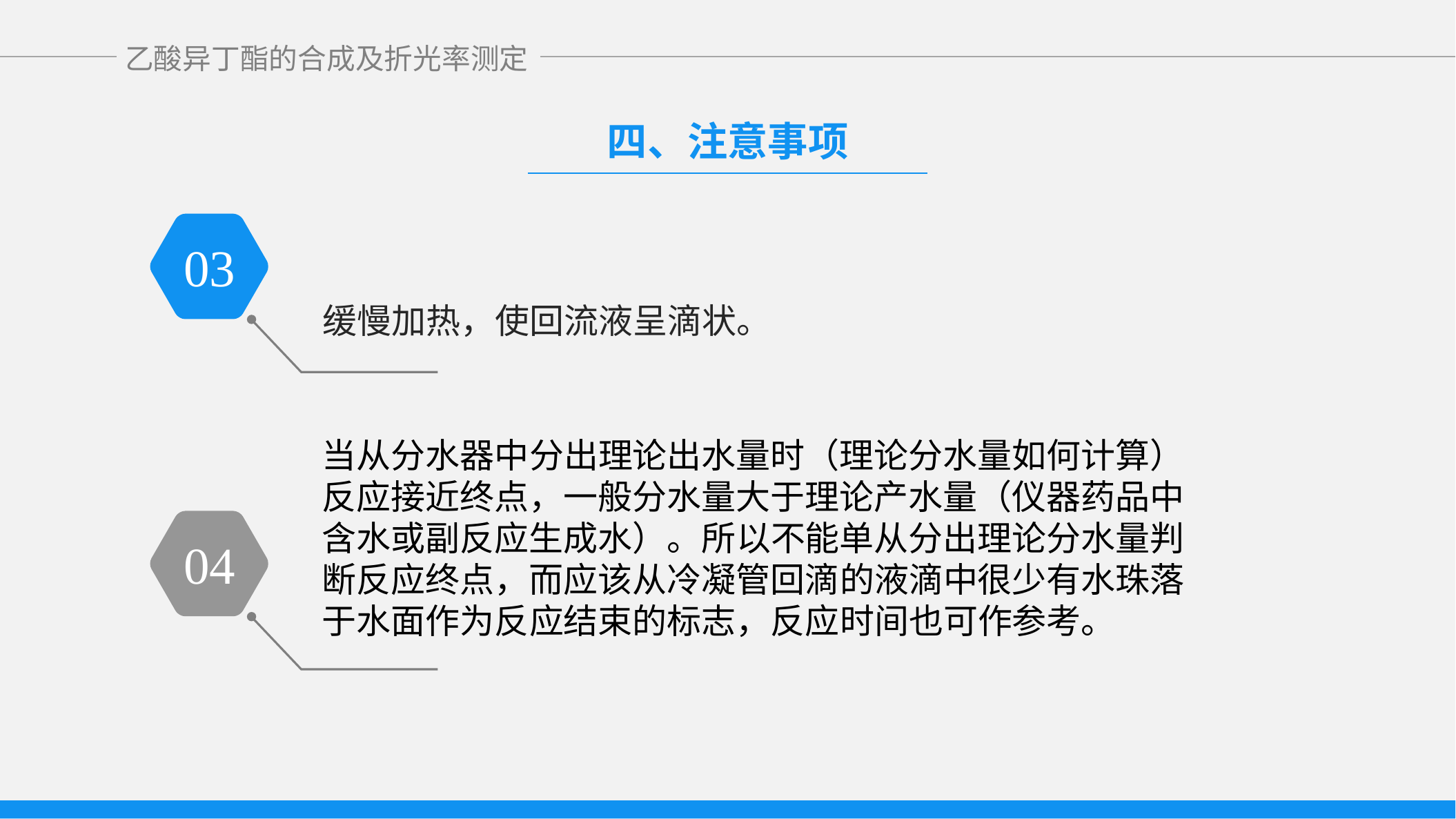

四、注意事项

03
缓慢加热，使回流液呈滴状。

当从分水器中分出理论出水量时（理论分水量如何计算）反应接近终点，一般分水量大于理论产水量（仪器药品中含水或副反应生成水）。所以不能单从分出理论分水量判断反应终点，而应该从冷凝管回滴的液滴中很少有水珠落于水面作为反应结束的标志，反应时间也可作参考。

04